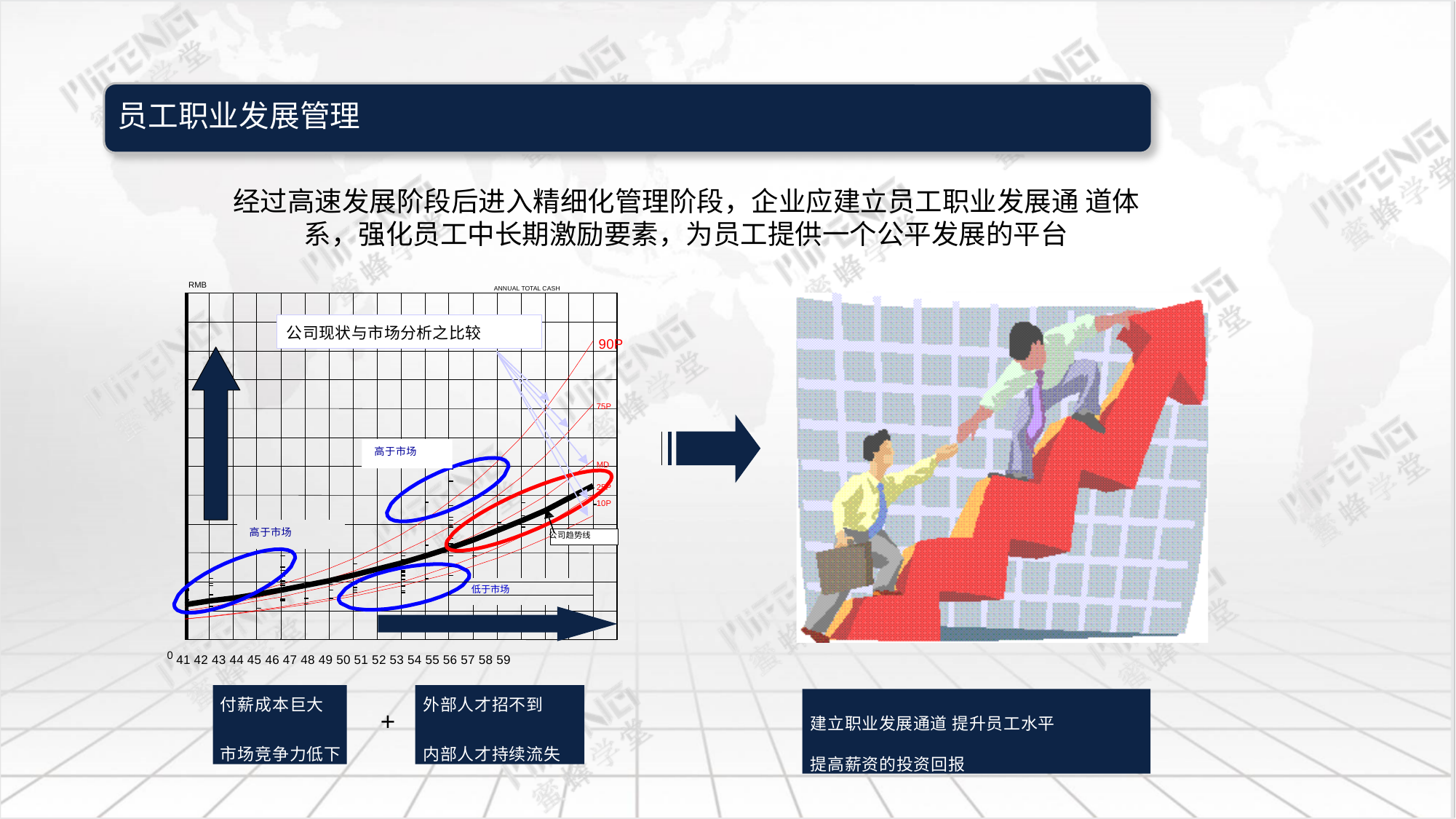

经过高速发展阶段后进入精细化管理阶段，企业应建立员工职业发展通 道体系，强化员工中长期激励要素，为员工提供一个公平发展的平台
RMB
ANNUAL TOTAL CASH

公司现状与市场分析之比较
90P

75P

高于市场

MD

25P
10P

高于市场

公司趋势线

低于市场

0 41 42 43 44 45 46 47 48 49 50 51 52 53 54 55 56 57 58 59

付薪成本巨大

市场竞争力低下
外部人才招不到

内部人才持续流失
建立职业发展通道 提升员工水平
提高薪资的投资回报
+